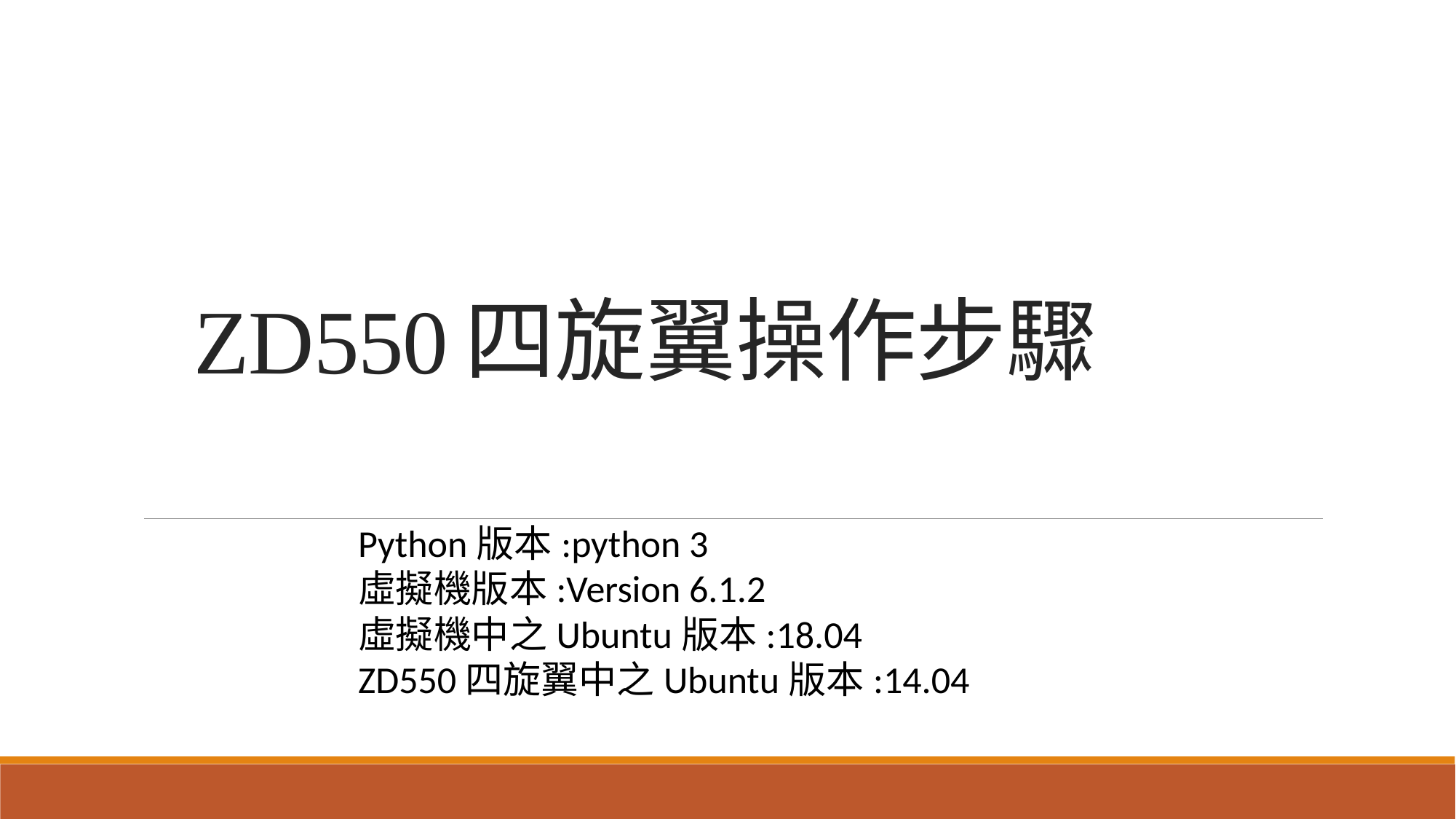

# ZD550四旋翼操作步驟
Python版本:python 3
虛擬機版本:Version 6.1.2
虛擬機中之Ubuntu版本:18.04
ZD550四旋翼中之Ubuntu版本:14.04